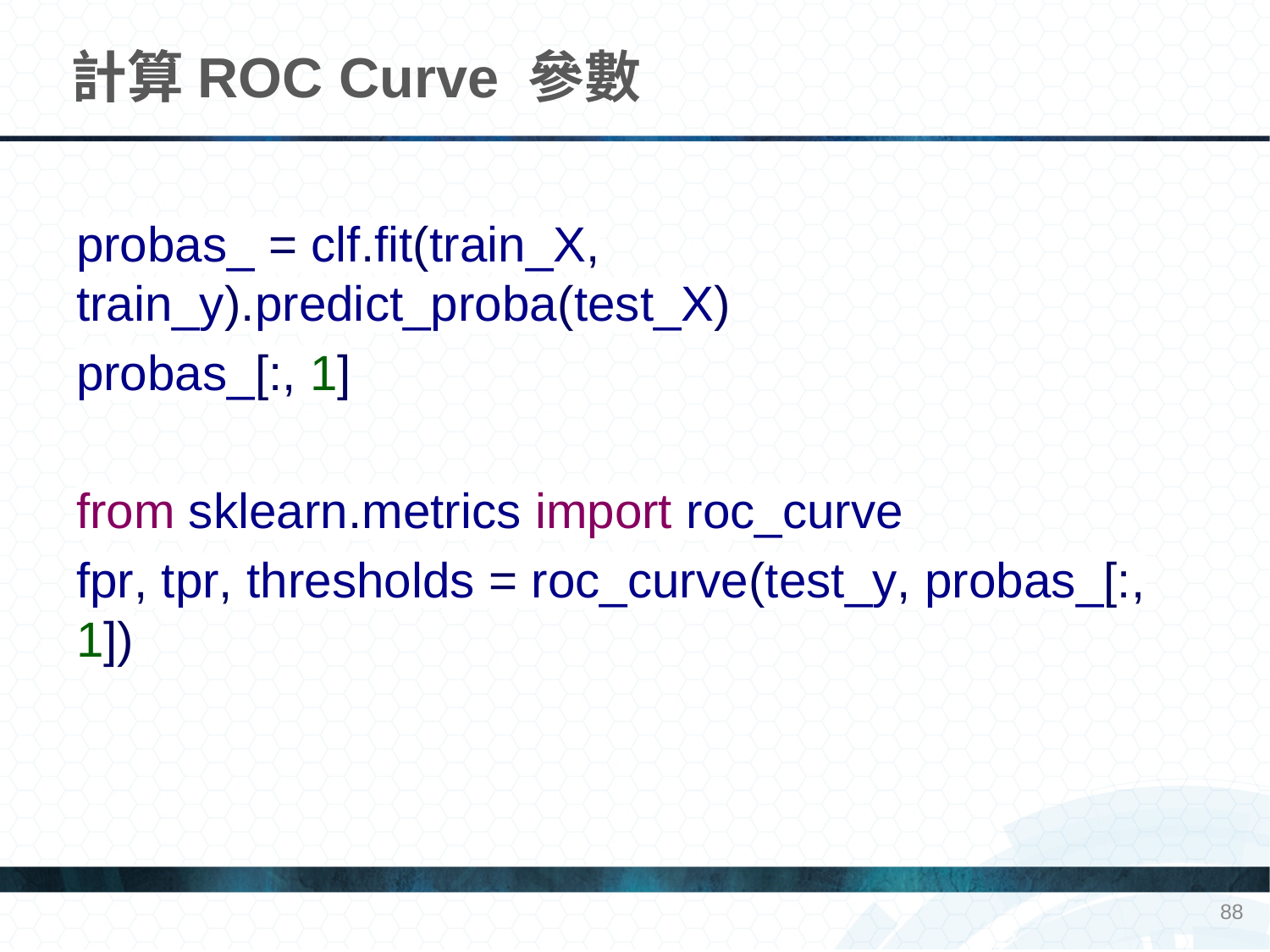

# 計算ROC Curve 參數
probas_ = clf.fit(train_X, train_y).predict_proba(test_X)
probas_[:, 1]

from sklearn.metrics import roc_curve
fpr, tpr, thresholds = roc_curve(test_y, probas_[:, 1])
88